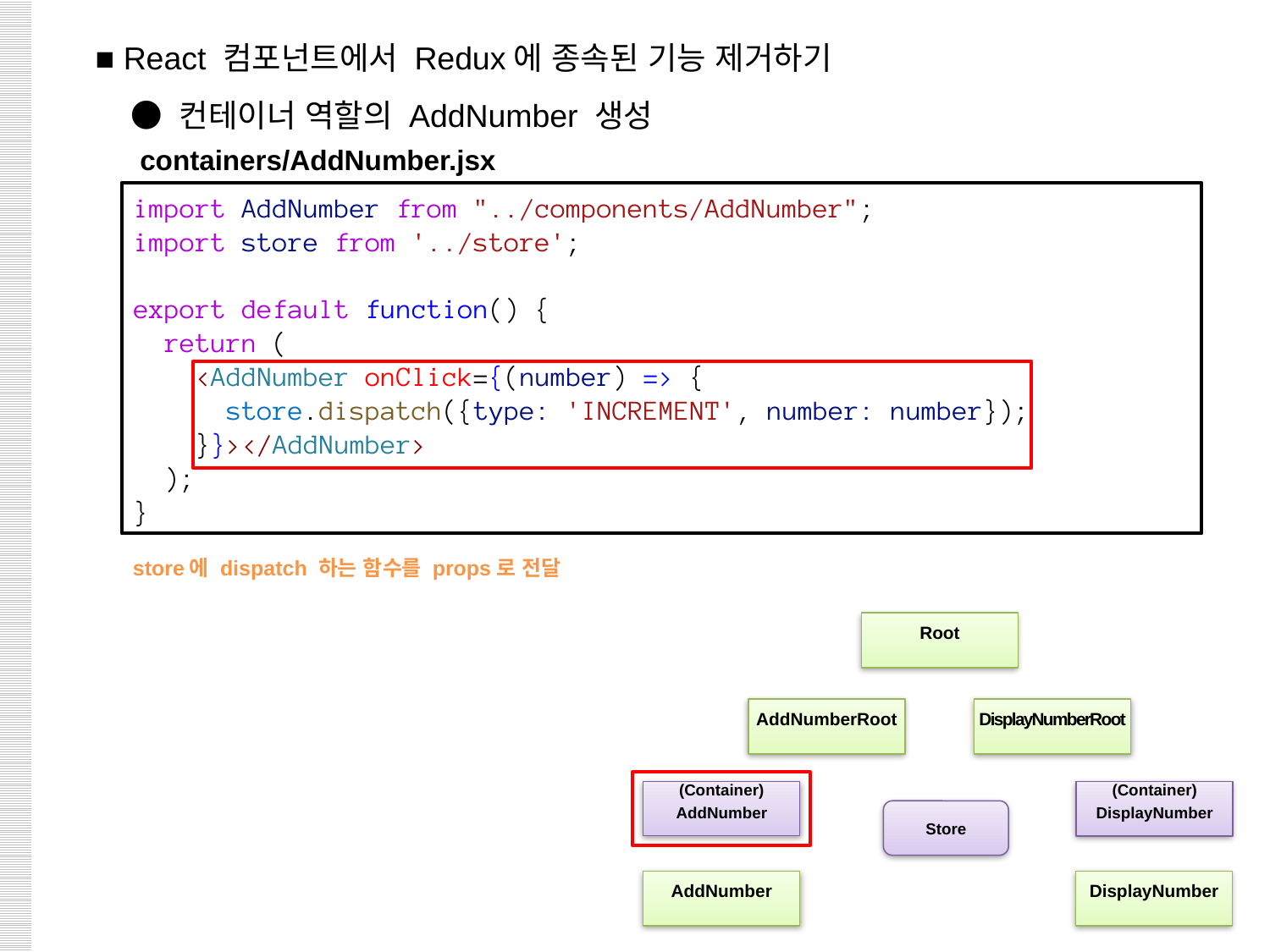

■ React 컴포넌트에서 Redux에 종속된 기능 제거하기
    ● 컨테이너 역할의 AddNumber 생성
containers/AddNumber.jsx
import AddNumber from "../components/AddNumber";
import store from '../store';
export default function() {
  return (
    <AddNumber onClick={(number) => {
      store.dispatch({type: 'INCREMENT', number: number});
    }}></AddNumber>
  );
}

store에 dispatch 하는 함수를 props로 전달
Root
AddNumberRoot
DisplayNumberRoot
(Container)
AddNumber
(Container)
DisplayNumber
Store
DisplayNumber
AddNumber